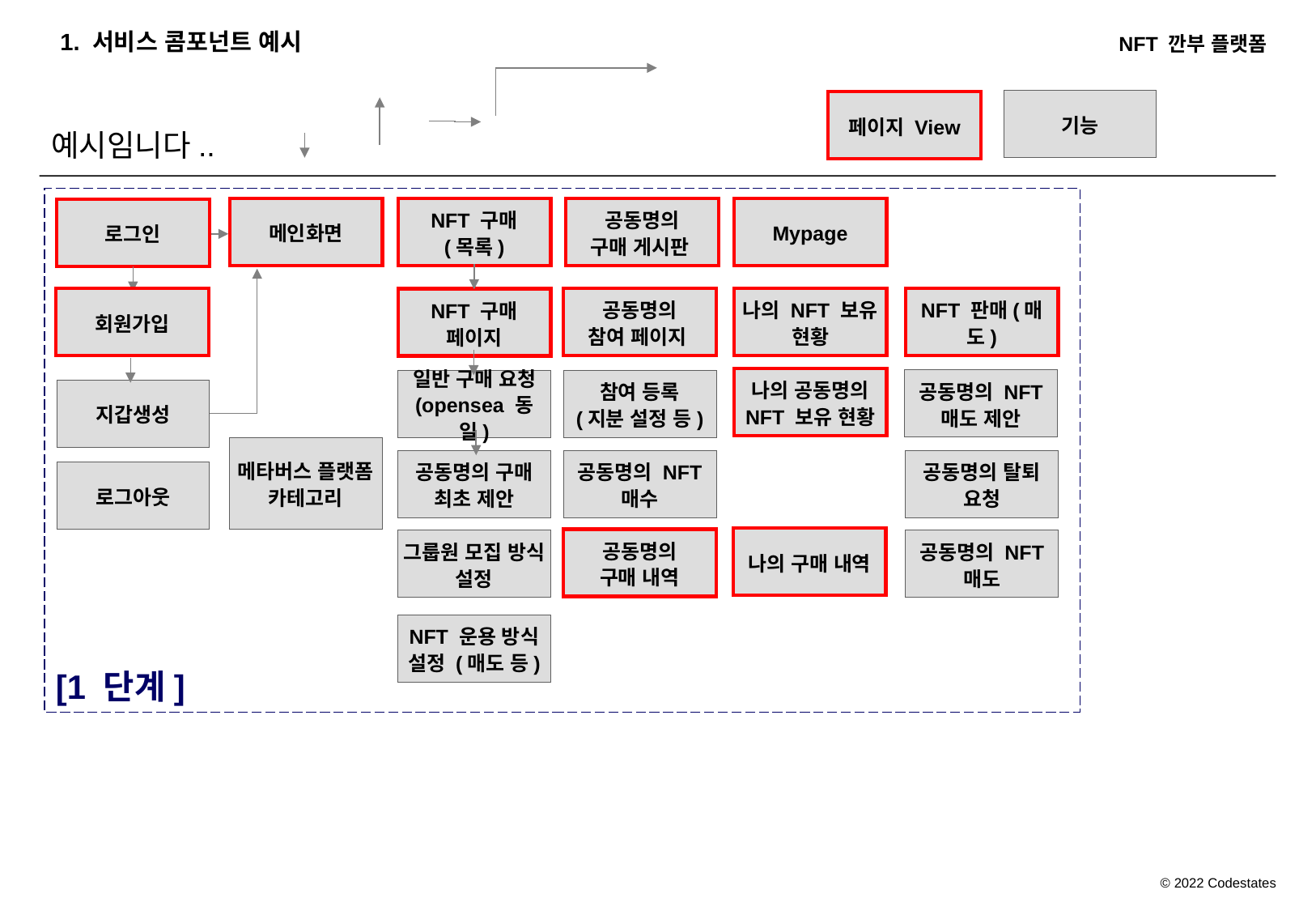

1. 서비스 콤포넌트 예시
예시임니다..
기능
페이지 View

Mypage
메인화면
NFT 구매
(목록)
공동명의
구매 게시판
로그인
NFT 판매(매도)
나의 NFT 보유 현황
공동명의
참여 페이지
회원가입
NFT 구매
페이지
나의 공동명의 NFT 보유 현황
공동명의 NFT 매도 제안
참여 등록
(지분 설정 등)
일반 구매 요청
(opensea 동일)
지갑생성
메타버스 플랫폼 카테고리
공동명의 구매
최초 제안
공동명의 NFT 매수
공동명의 탈퇴 요청
로그아웃
나의 구매 내역
공동명의
구매 내역
그룹원 모집 방식 설정
공동명의 NFT
매도
NFT 운용 방식 설정 (매도 등)
[1 단계]